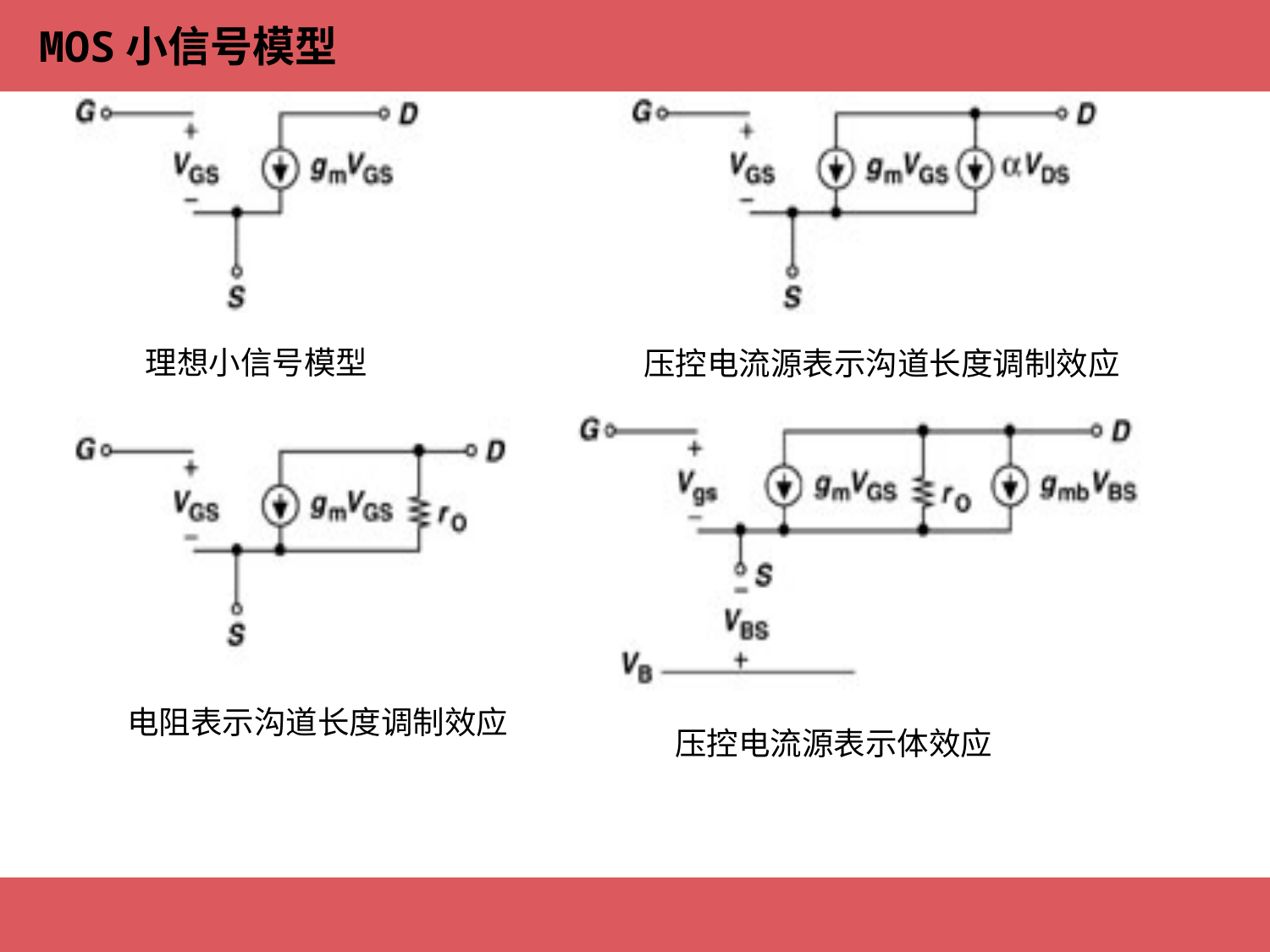

MOS小信号模型

理想小信号模型
压控电流源表示沟道长度调制效应
电阻表示沟道长度调制效应
压控电流源表示体效应